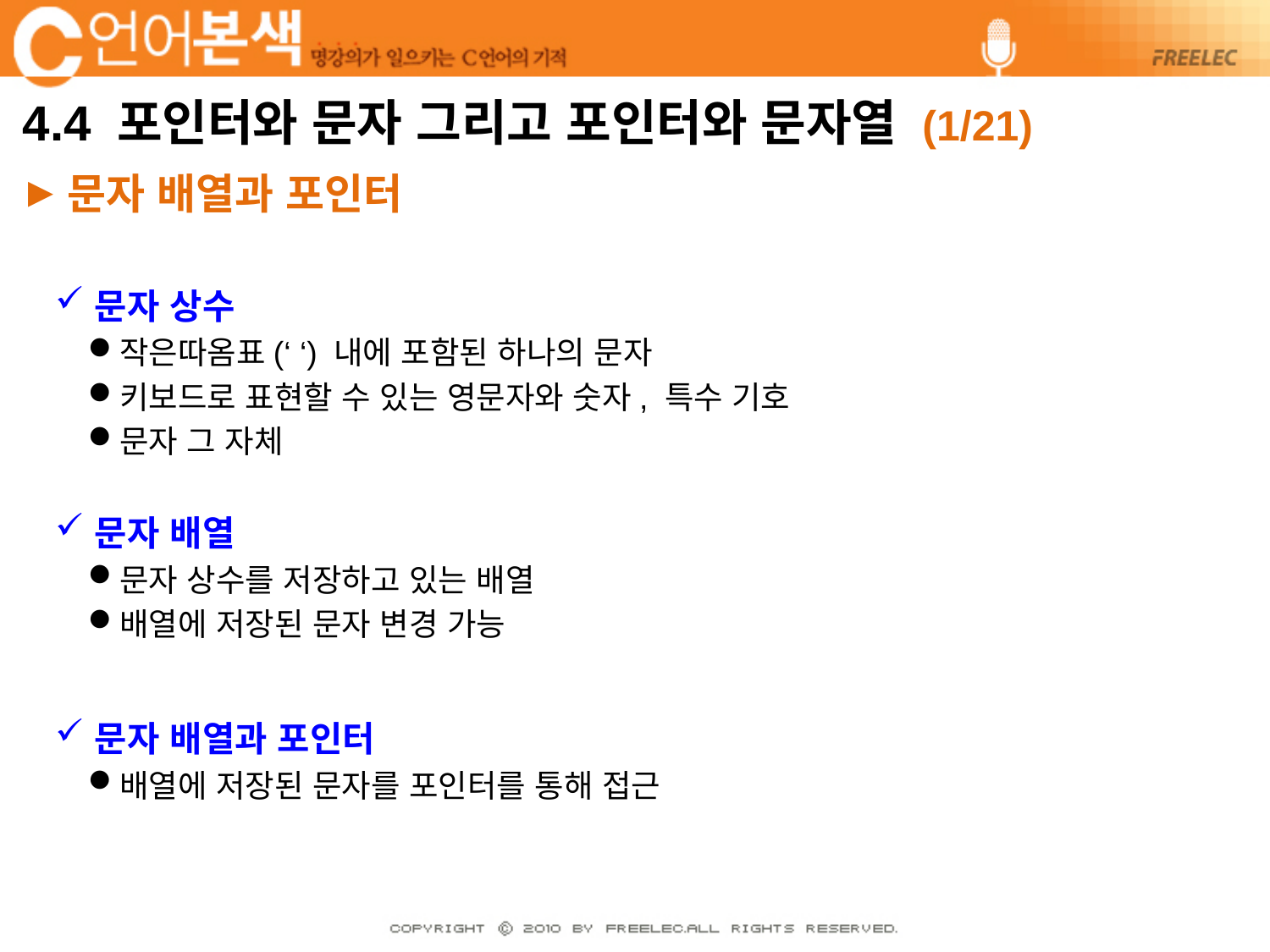

# 4.4 포인터와 문자 그리고 포인터와 문자열 (1/21)
문자 배열과 포인터

문자 상수
작은따옴표(‘ ‘) 내에 포함된 하나의 문자
키보드로 표현할 수 있는 영문자와 숫자, 특수 기호
문자 그 자체

문자 배열
문자 상수를 저장하고 있는 배열
배열에 저장된 문자 변경 가능

문자 배열과 포인터
배열에 저장된 문자를 포인터를 통해 접근